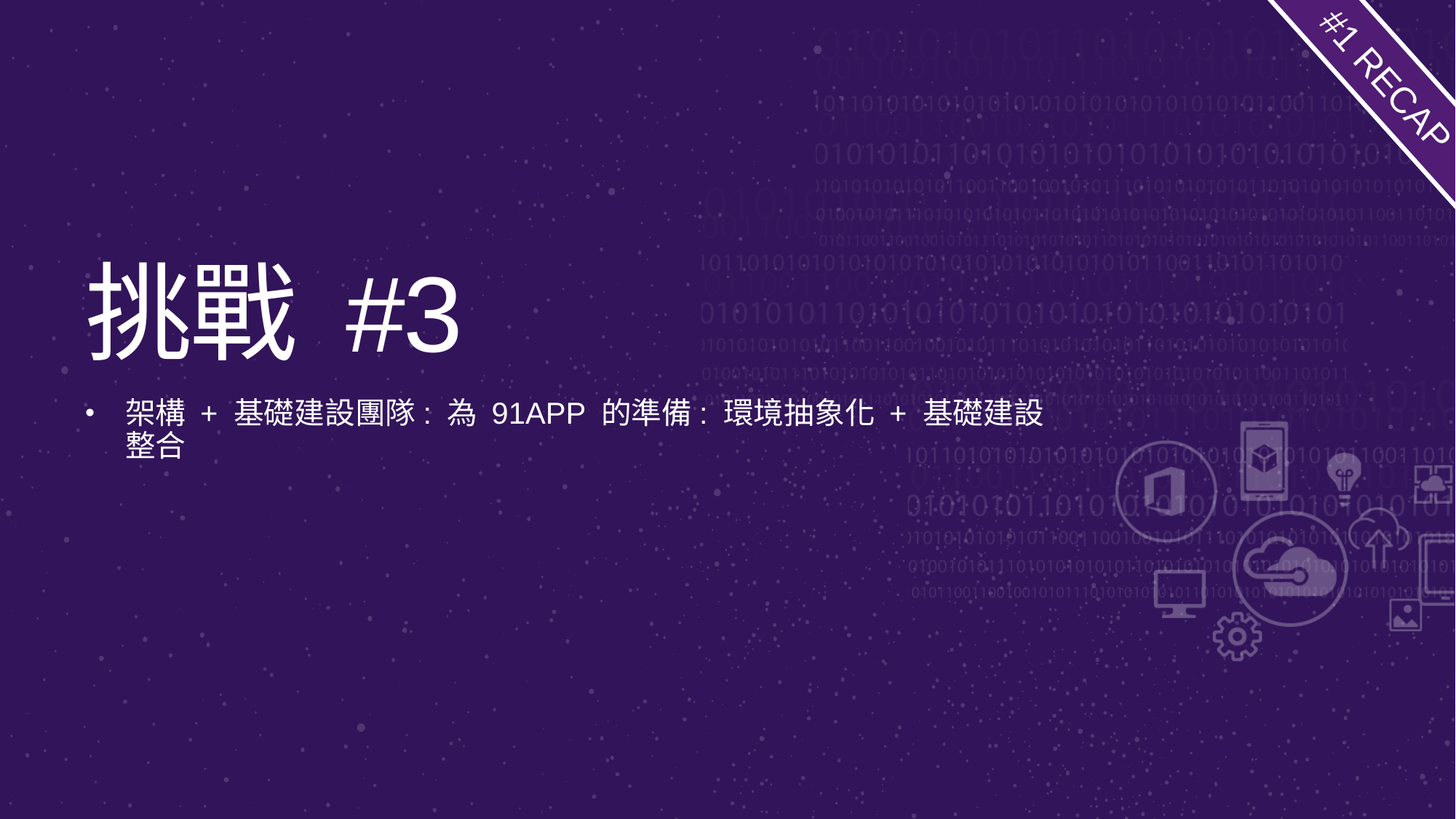

#1 RECAP
# 挑戰 #3
架構 + 基礎建設團隊: 為 91APP 的準備: 環境抽象化 + 基礎建設整合